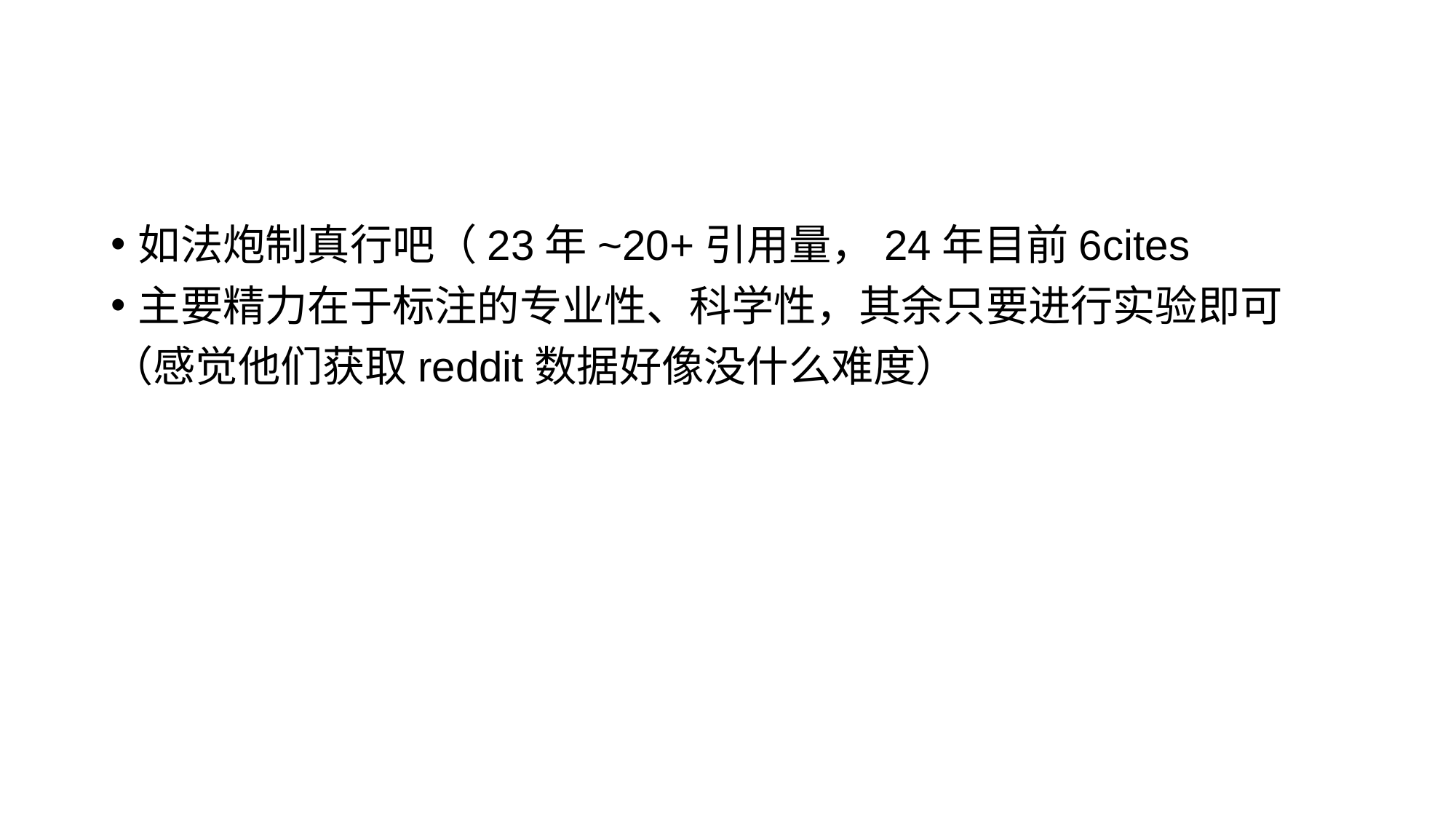

如法炮制真行吧（23年~20+引用量，24年目前6cites
主要精力在于标注的专业性、科学性，其余只要进行实验即可
（感觉他们获取reddit数据好像没什么难度）